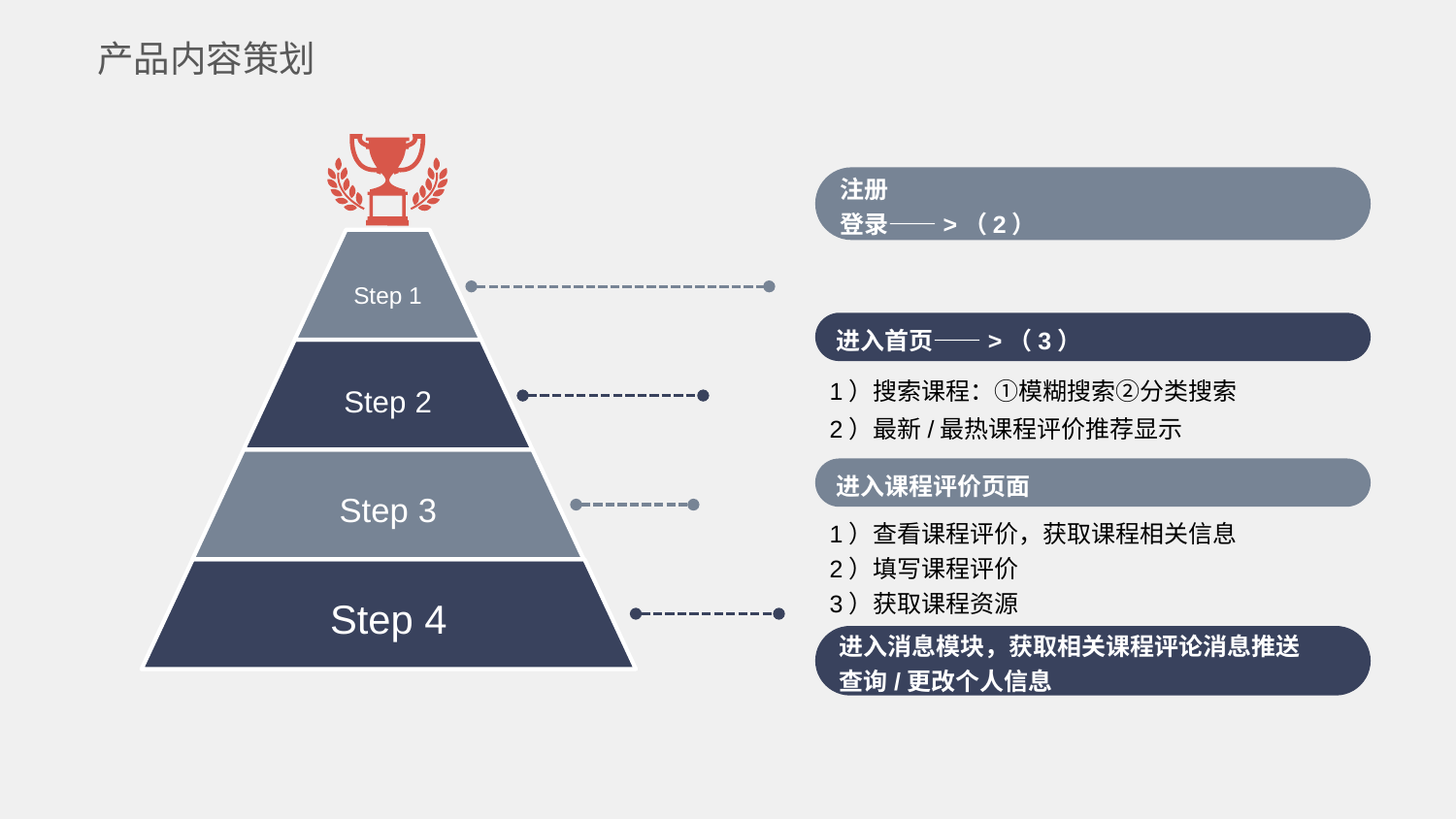

产品内容策划

Step 1
Step 2
Step 3
Step 4
注册
登录——>（2）

进入首页——>（3）
1）搜索课程：①模糊搜索②分类搜索
2）最新/最热课程评价推荐显示
进入课程评价页面
1）查看课程评价，获取课程相关信息
2）填写课程评价
3）获取课程资源
进入消息模块，获取相关课程评论消息推送
查询/更改个人信息